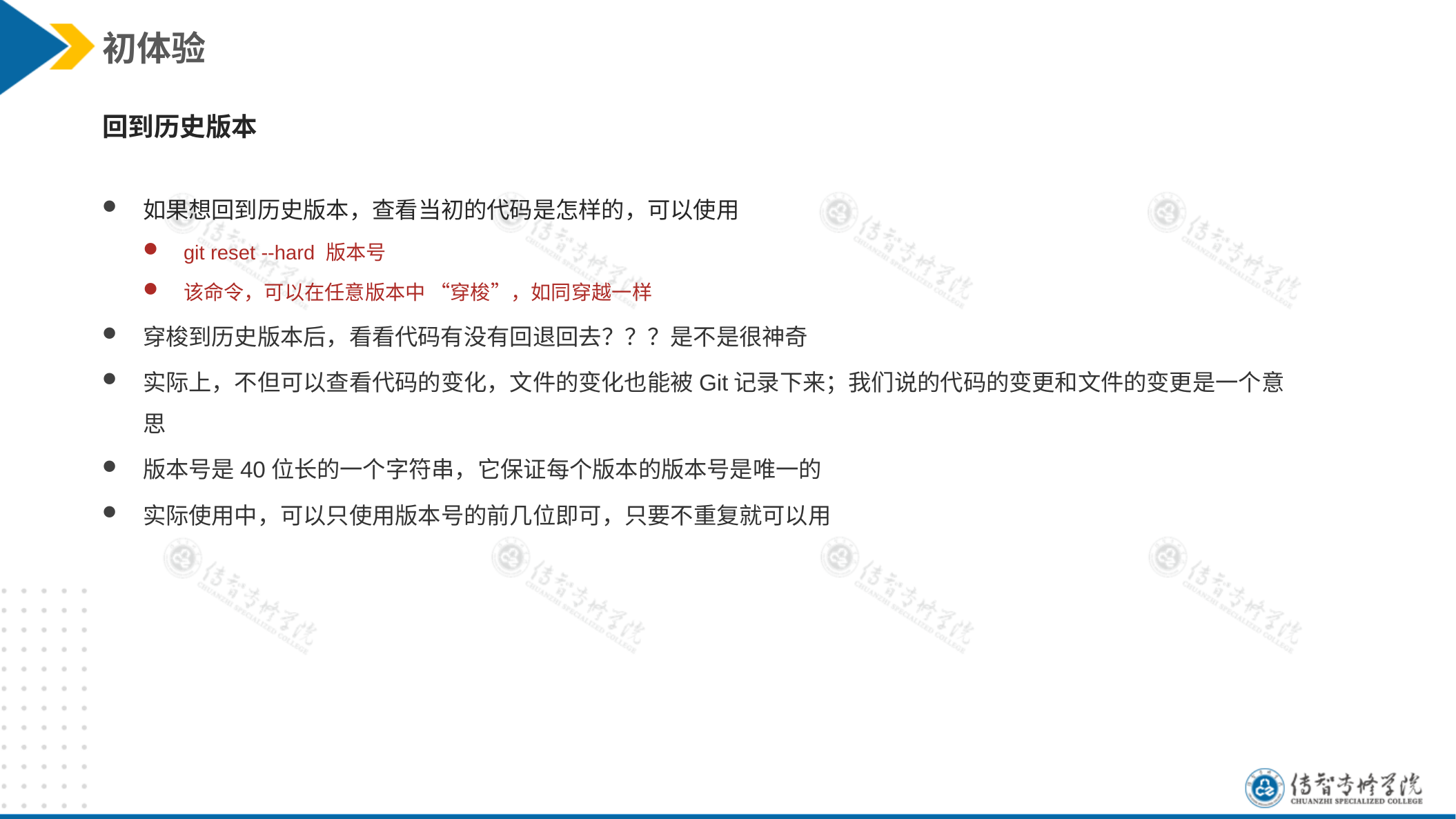

初体验
回到历史版本

如果想回到历史版本，查看当初的代码是怎样的，可以使用
git reset --hard 版本号
该命令，可以在任意版本中 “穿梭”，如同穿越一样
穿梭到历史版本后，看看代码有没有回退回去？？？是不是很神奇
实际上，不但可以查看代码的变化，文件的变化也能被Git记录下来；我们说的代码的变更和文件的变更是一个意思
版本号是40位长的一个字符串，它保证每个版本的版本号是唯一的
实际使用中，可以只使用版本号的前几位即可，只要不重复就可以用